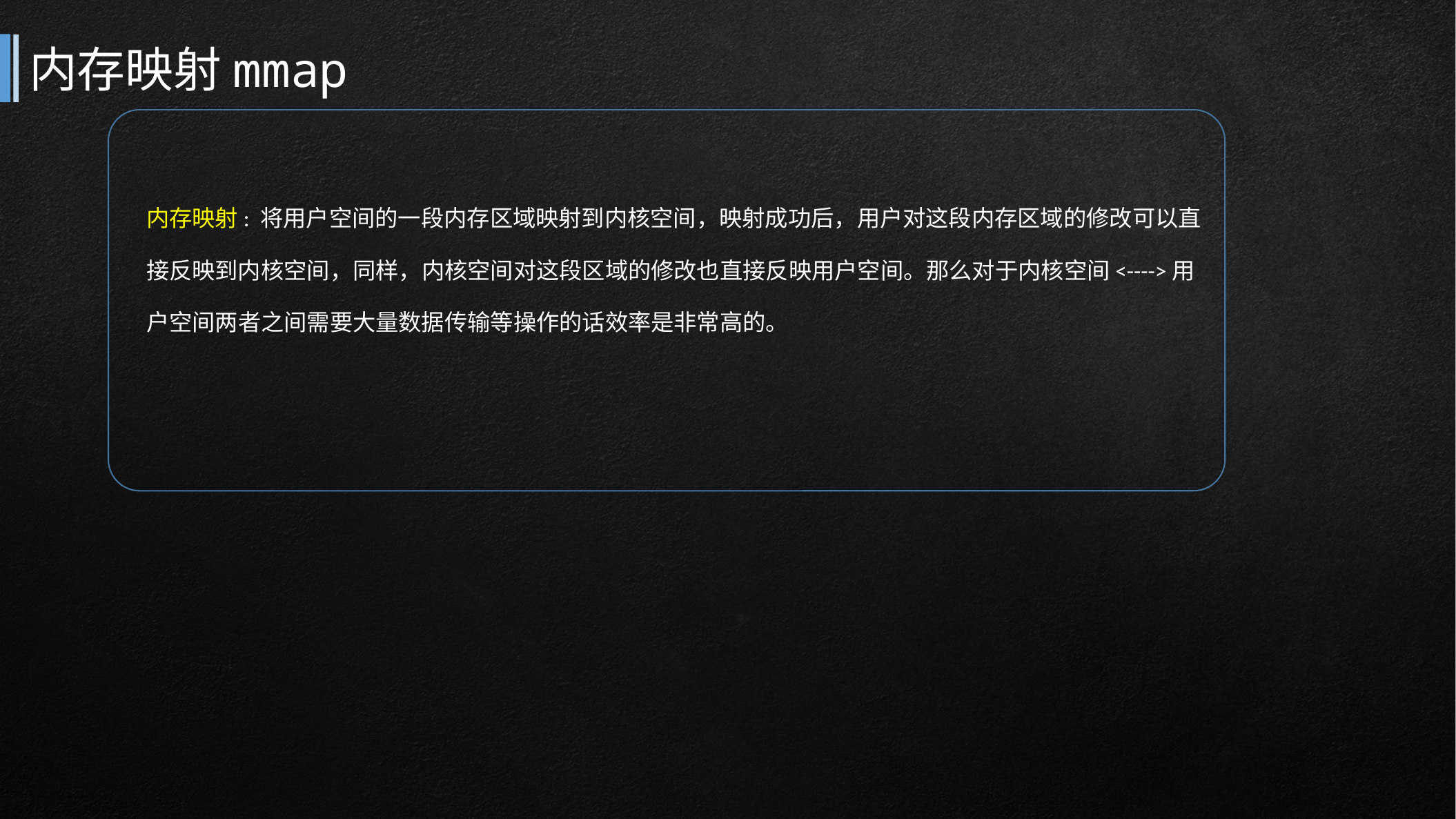

# 内存映射mmap

内存映射: 将用户空间的一段内存区域映射到内核空间，映射成功后，用户对这段内存区域的修改可以直
接反映到内核空间，同样，内核空间对这段区域的修改也直接反映用户空间。那么对于内核空间<---->用
户空间两者之间需要大量数据传输等操作的话效率是非常高的。